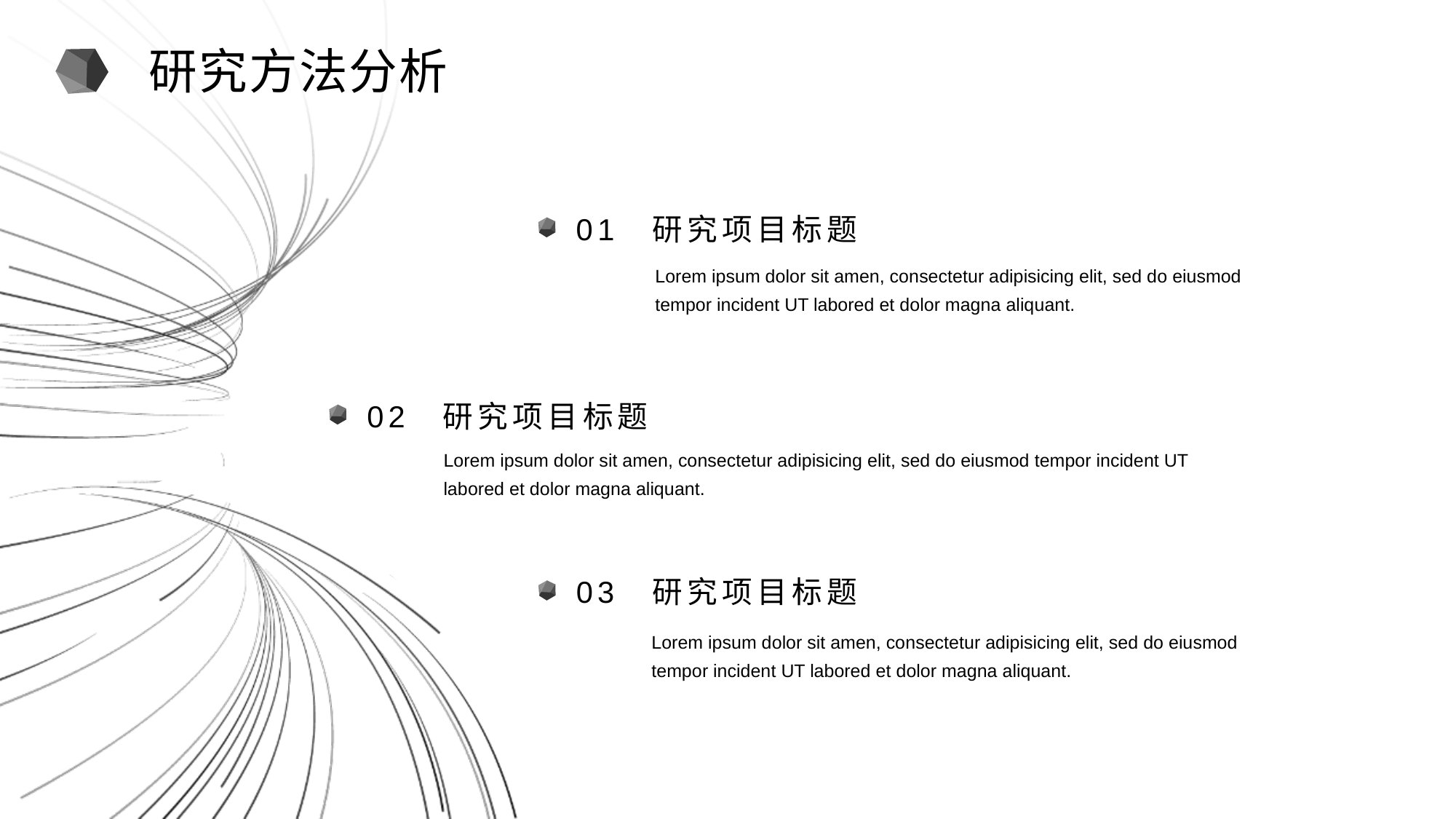

研究方法分析

01  研究项目标题

Lorem ipsum dolor sit amen, consectetur adipisicing elit, sed do eiusmod tempor incident UT labored et dolor magna aliquant.
02  研究项目标题

Lorem ipsum dolor sit amen, consectetur adipisicing elit, sed do eiusmod tempor incident UT labored et dolor magna aliquant.
03  研究项目标题

Lorem ipsum dolor sit amen, consectetur adipisicing elit, sed do eiusmod tempor incident UT labored et dolor magna aliquant.